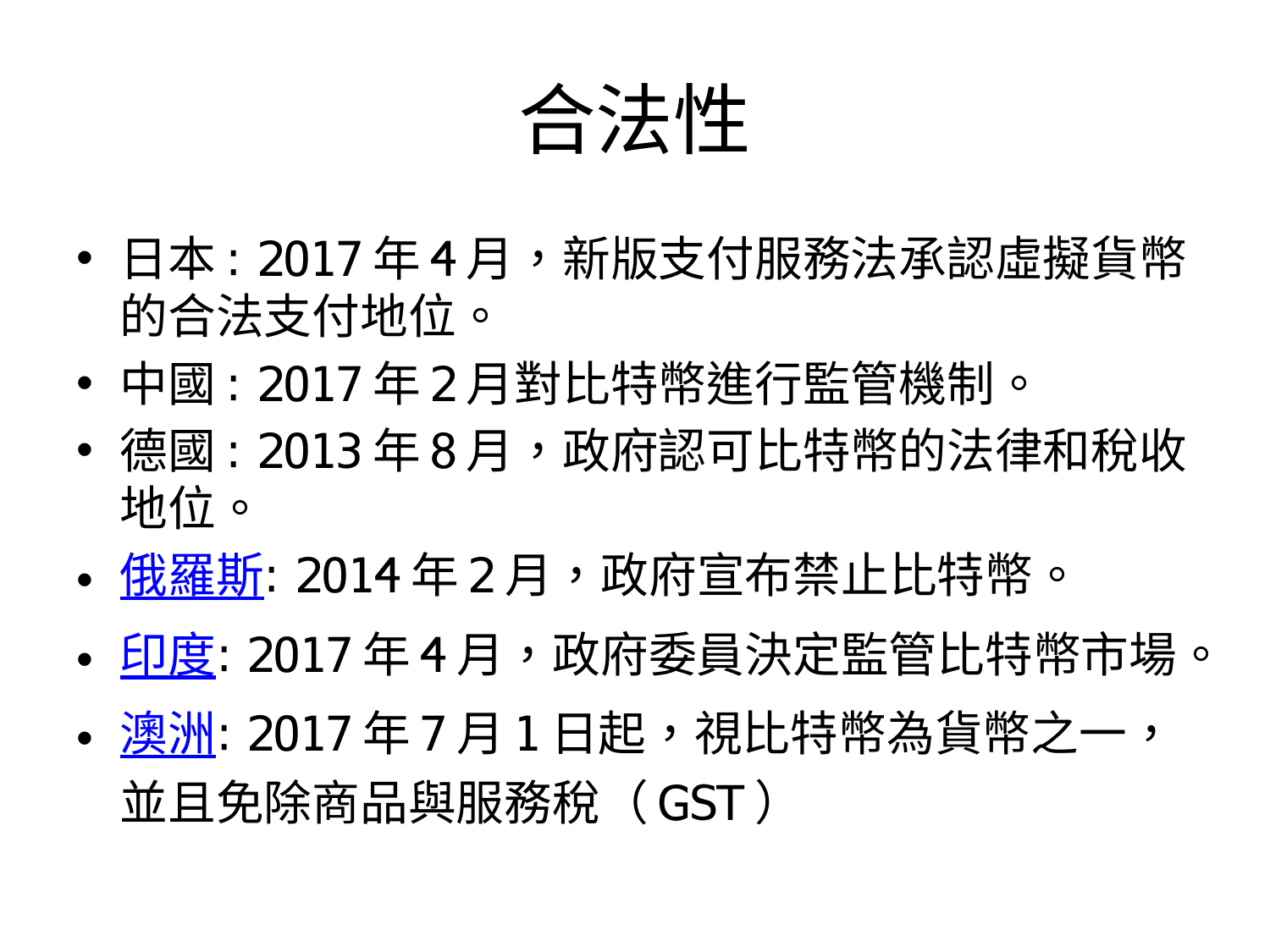

# 合法性
日本: 2017年4月，新版支付服務法承認虛擬貨幣的合法支付地位。
中國: 2017年2月對比特幣進行監管機制。
德國: 2013年8月，政府認可比特幣的法律和稅收地位。
俄羅斯: 2014年2月，政府宣布禁止比特幣。
印度: 2017年4月，政府委員決定監管比特幣市場。
澳洲: 2017年7月1日起，視比特幣為貨幣之一，並且免除商品與服務稅（GST）